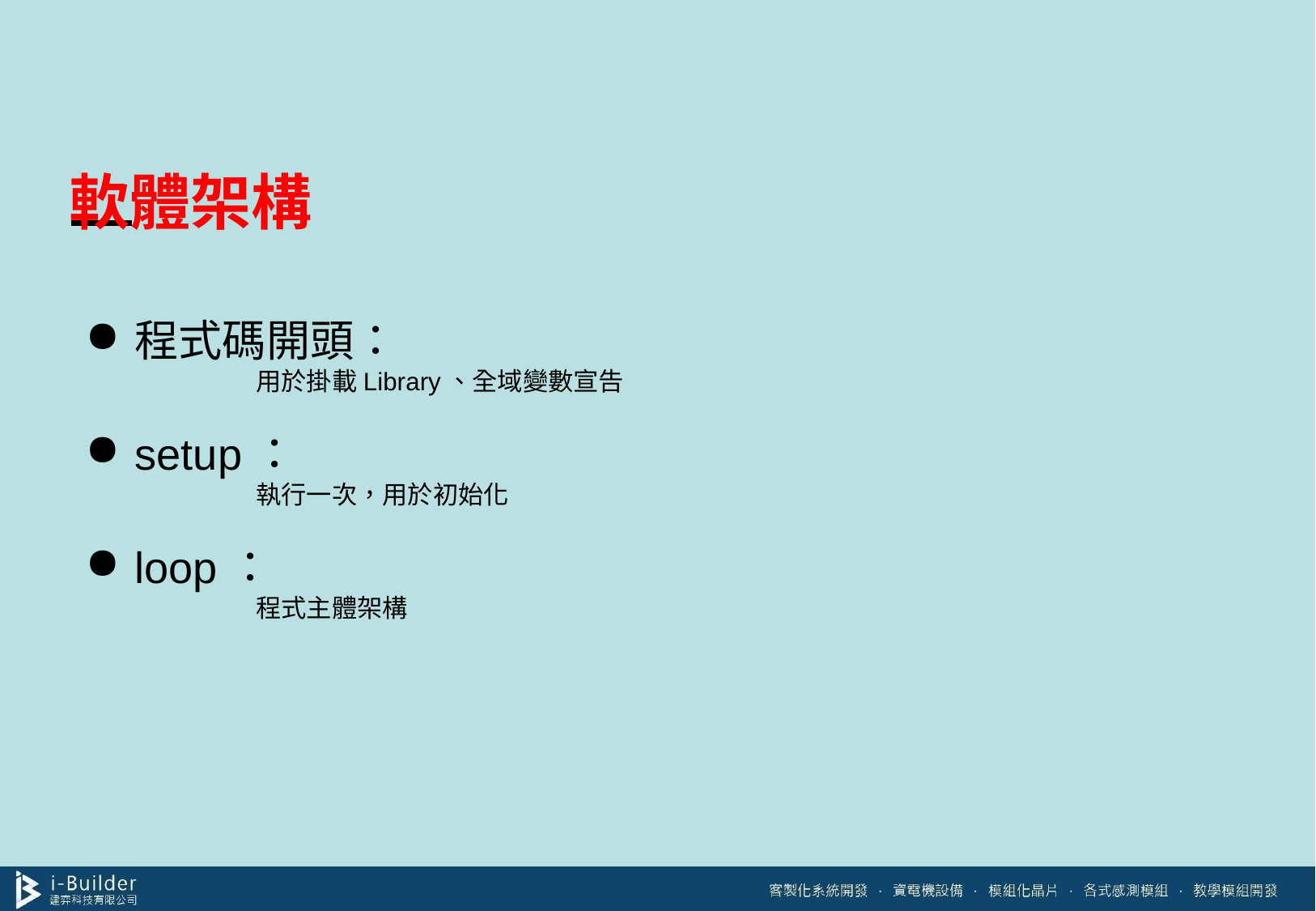

# 軟體架構
程式碼開頭：
	用於掛載Library、全域變數宣告
setup：
	執行一次，用於初始化
loop：
	程式主體架構